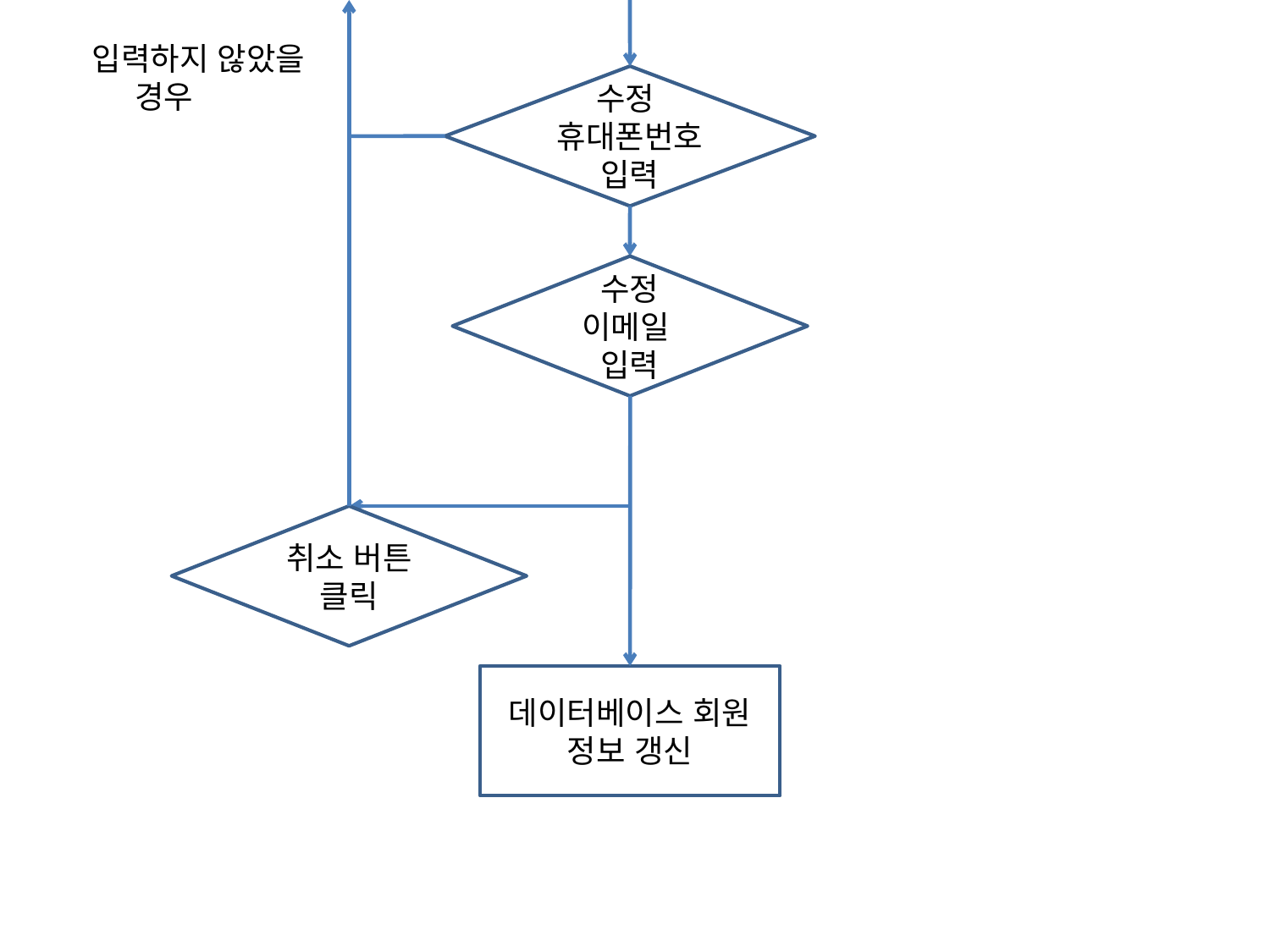

입력하지 않았을
    경우

수정
휴대폰번호 입력
수정
이메일
입력
취소 버튼 클릭
데이터베이스 회원 정보 갱신